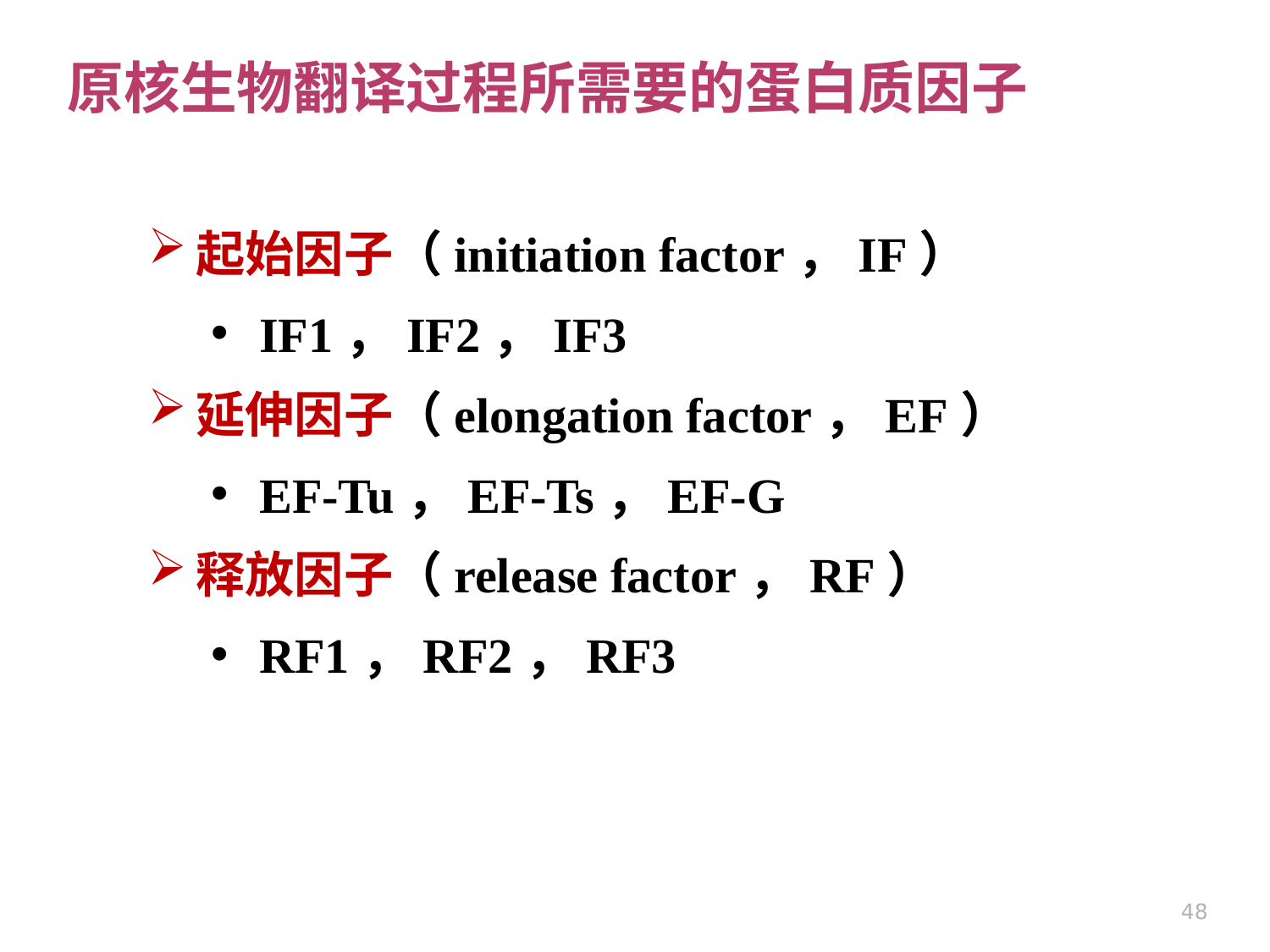

原核生物翻译过程所需要的蛋白质因子
起始因子（initiation factor，IF）
IF1，IF2，IF3
延伸因子（elongation factor，EF）
EF-Tu，EF-Ts，EF-G
释放因子（release factor，RF）
RF1，RF2，RF3
48